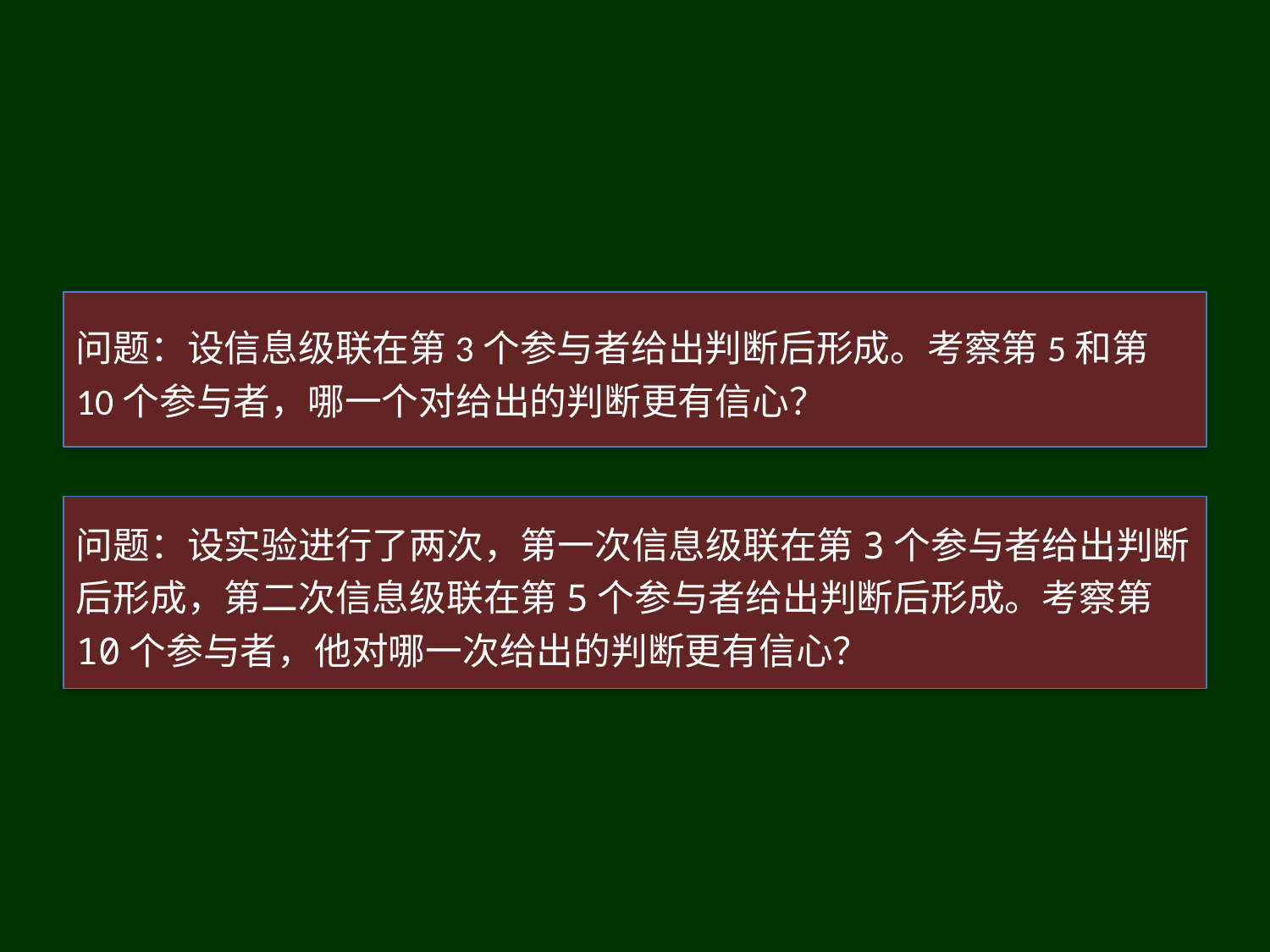

#
问题：设信息级联在第3个参与者给出判断后形成。考察第5和第10个参与者，哪一个对给出的判断更有信心？

问题：设实验进行了两次，第一次信息级联在第3个参与者给出判断后形成，第二次信息级联在第5个参与者给出判断后形成。考察第10个参与者，他对哪一次给出的判断更有信心？